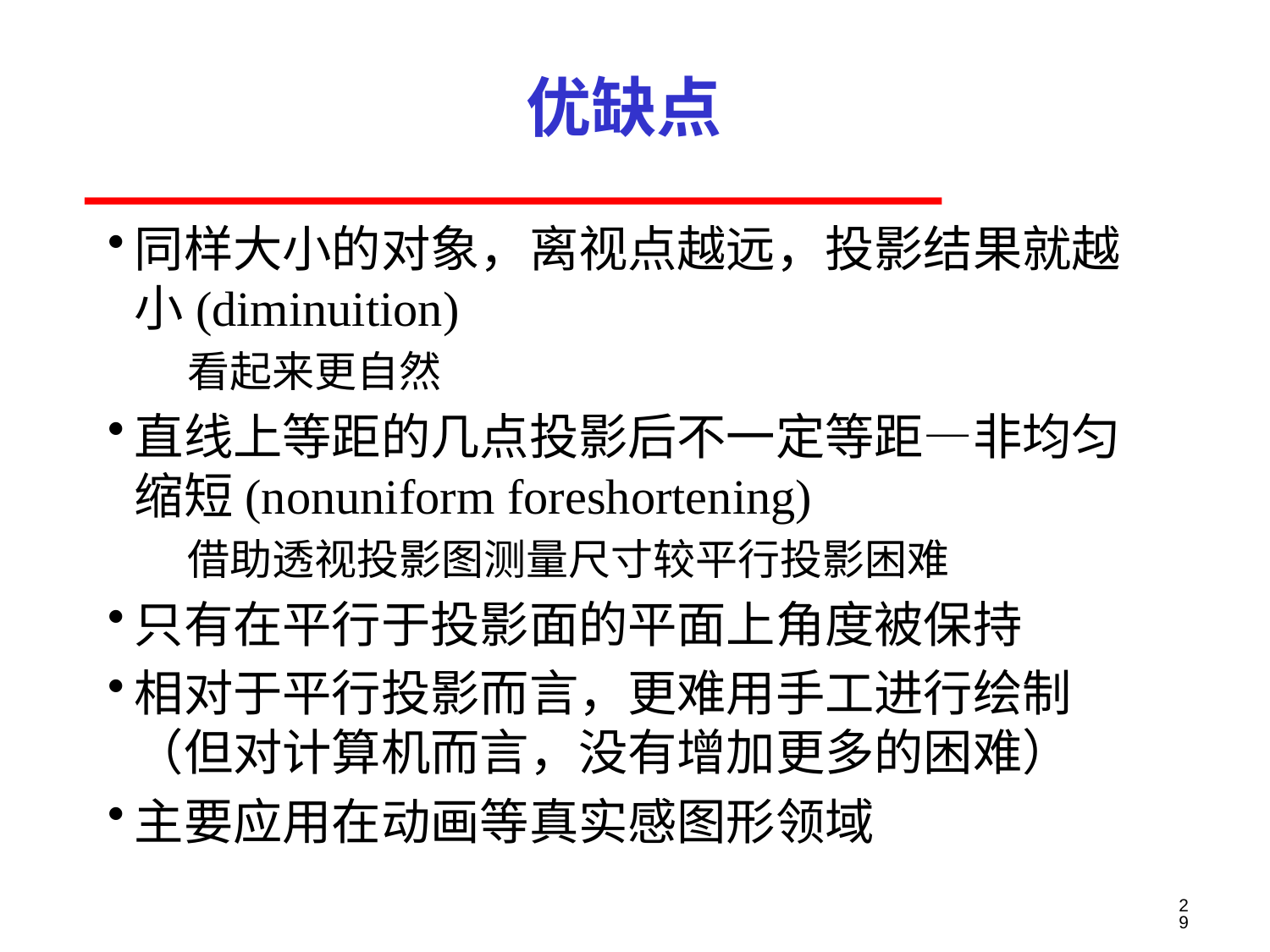

# 优缺点
同样大小的对象，离视点越远，投影结果就越小(diminuition)
看起来更自然
直线上等距的几点投影后不一定等距—非均匀缩短(nonuniform foreshortening)
借助透视投影图测量尺寸较平行投影困难
只有在平行于投影面的平面上角度被保持
相对于平行投影而言，更难用手工进行绘制（但对计算机而言，没有增加更多的困难）
主要应用在动画等真实感图形领域
29